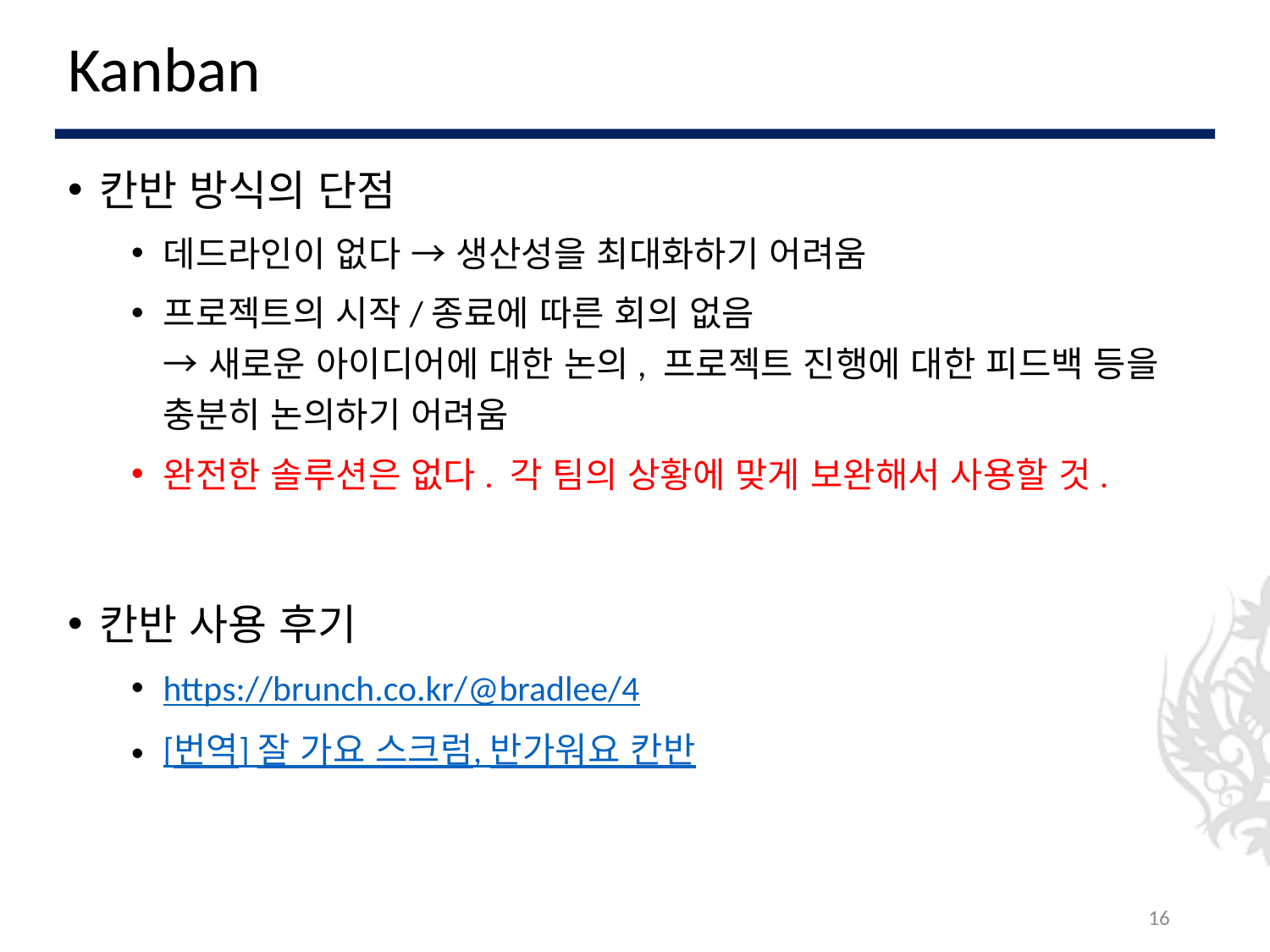

# Kanban
칸반 방식의 단점
데드라인이 없다 → 생산성을 최대화하기 어려움
프로젝트의 시작/종료에 따른 회의 없음
→ 새로운 아이디어에 대한 논의, 프로젝트 진행에 대한 피드백 등을
충분히 논의하기 어려움
완전한 솔루션은 없다. 각 팀의 상황에 맞게 보완해서 사용할 것.

칸반 사용 후기
https://brunch.co.kr/@bradlee/4
[번역] 잘 가요 스크럼, 반가워요 칸반

16